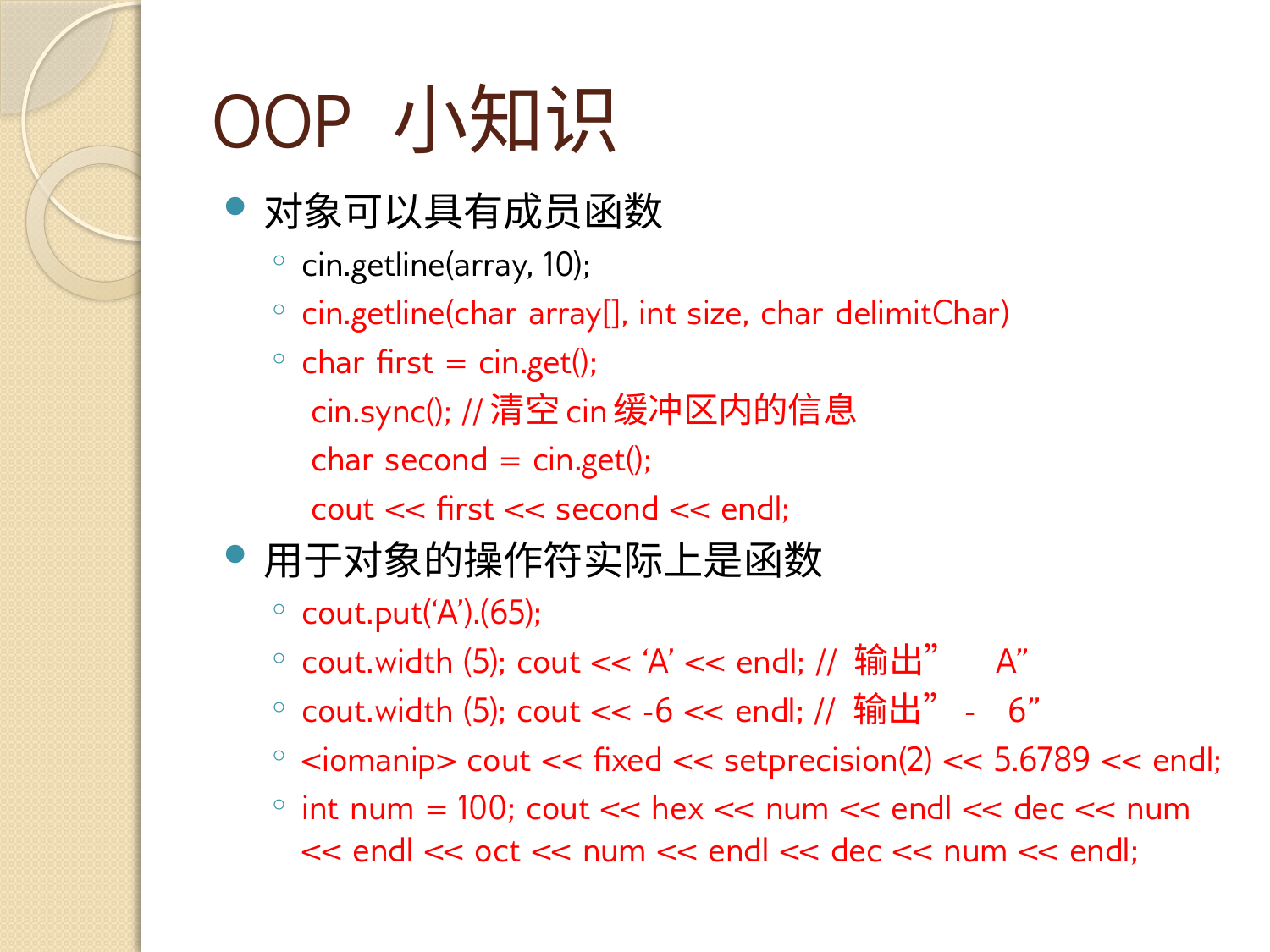

# OOP 小知识
对象可以具有成员函数
cin.getline(array, 10);
cin.getline(char array[], int size, char delimitChar)
char first = cin.get();
    cin.sync(); //清空cin缓冲区内的信息
    char second = cin.get();
    cout << first << second << endl;
用于对象的操作符实际上是函数
cout.put(‘A’).(65);
cout.width (5); cout << ‘A’ << endl; // 输出”    A”
cout.width (5); cout << -6 << endl; // 输出”-   6”
<iomanip> cout << fixed << setprecision(2) << 5.6789 << endl;
int num = 100; cout << hex << num << endl << dec << num << endl << oct << num << endl << dec << num << endl;